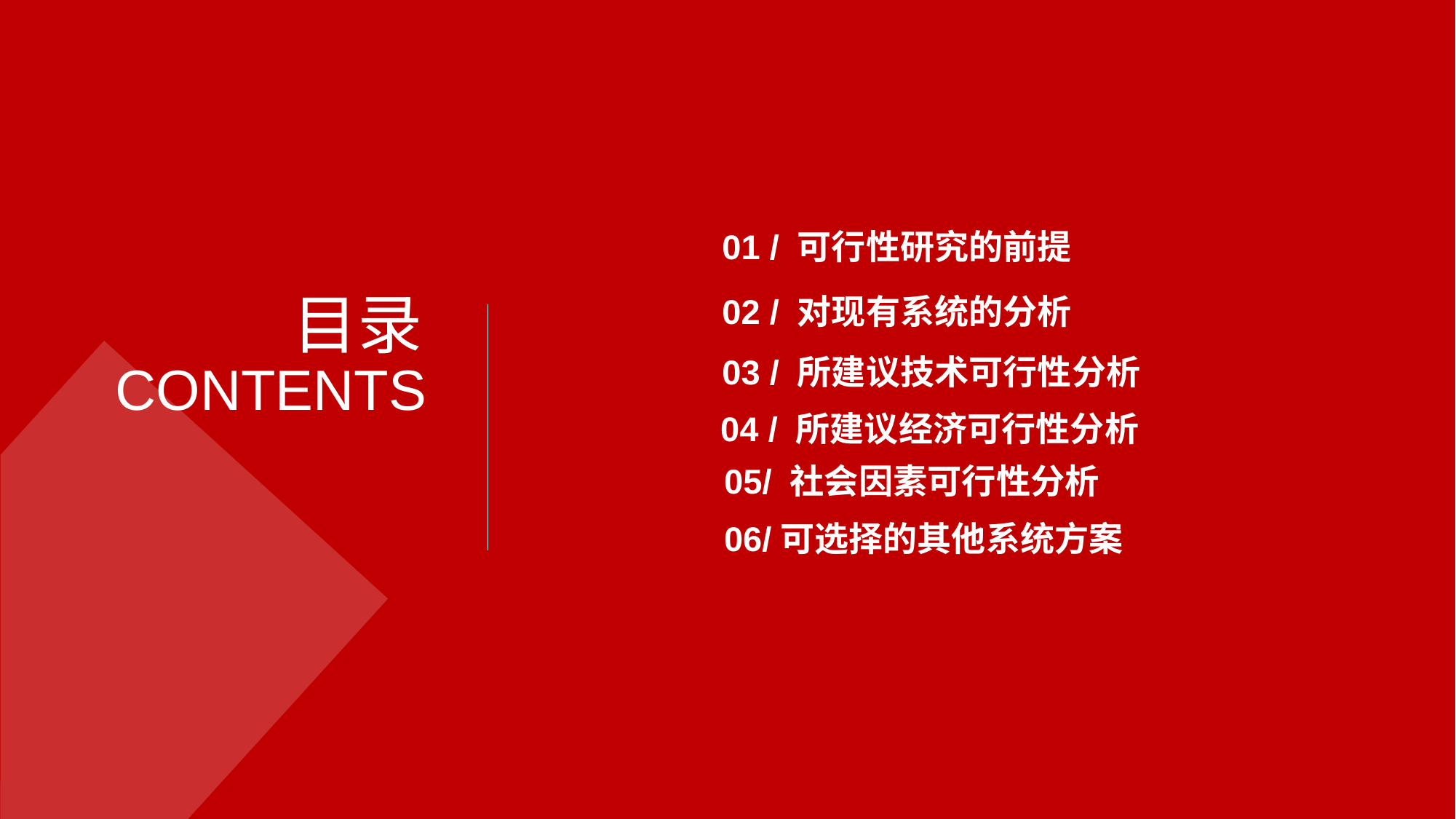

01 / 可行性研究的前提
目录
CONTENTS
02 / 对现有系统的分析
03 / 所建议技术可行性分析
04 / 所建议经济可行性分析

05/ 社会因素可行性分析
06/可选择的其他系统方案